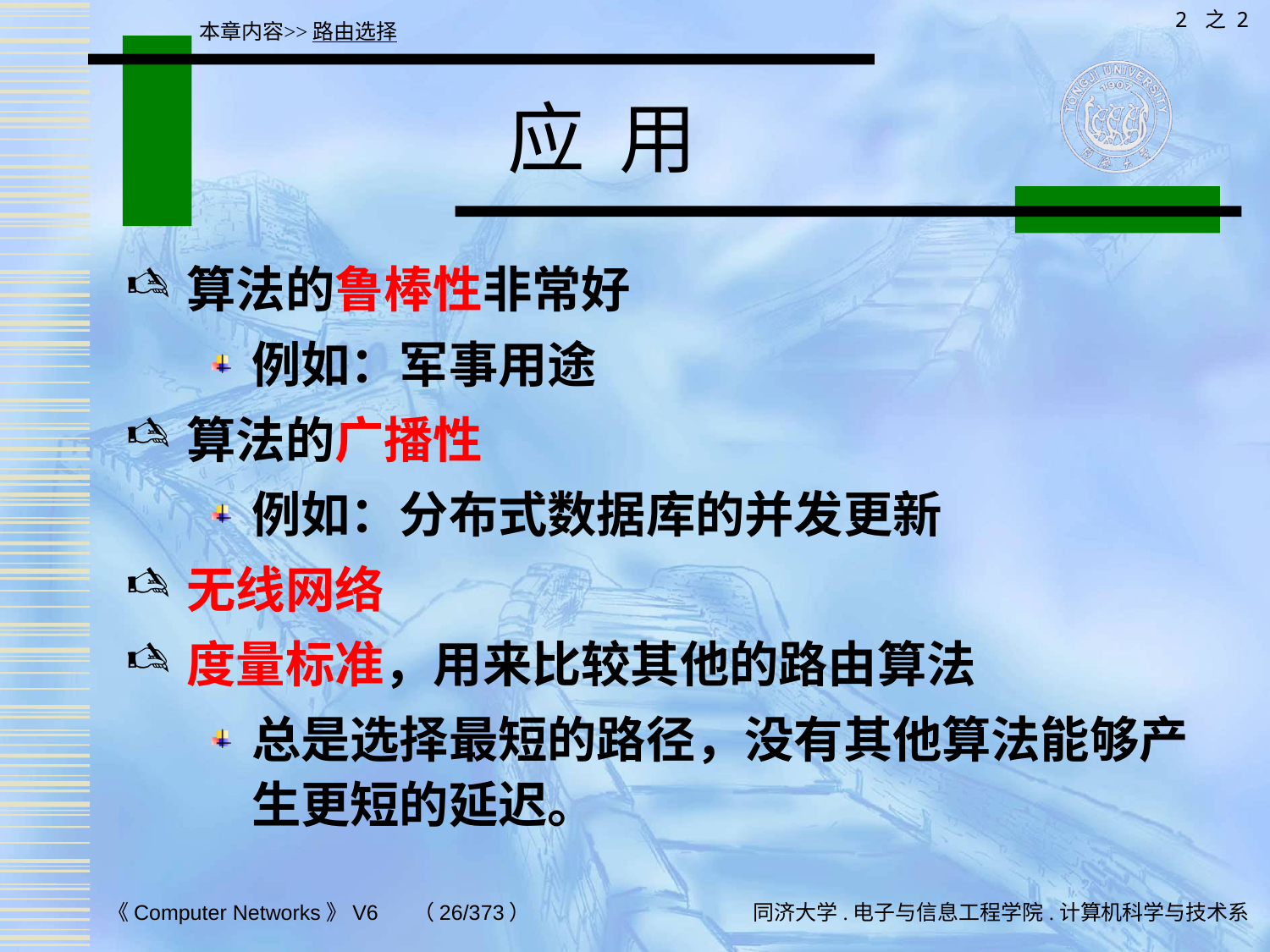

2 之 2
本章内容>>路由选择
# 应  用
算法的鲁棒性非常好
例如：军事用途
算法的广播性
例如：分布式数据库的并发更新
无线网络
度量标准，用来比较其他的路由算法
总是选择最短的路径，没有其他算法能够产生更短的延迟。